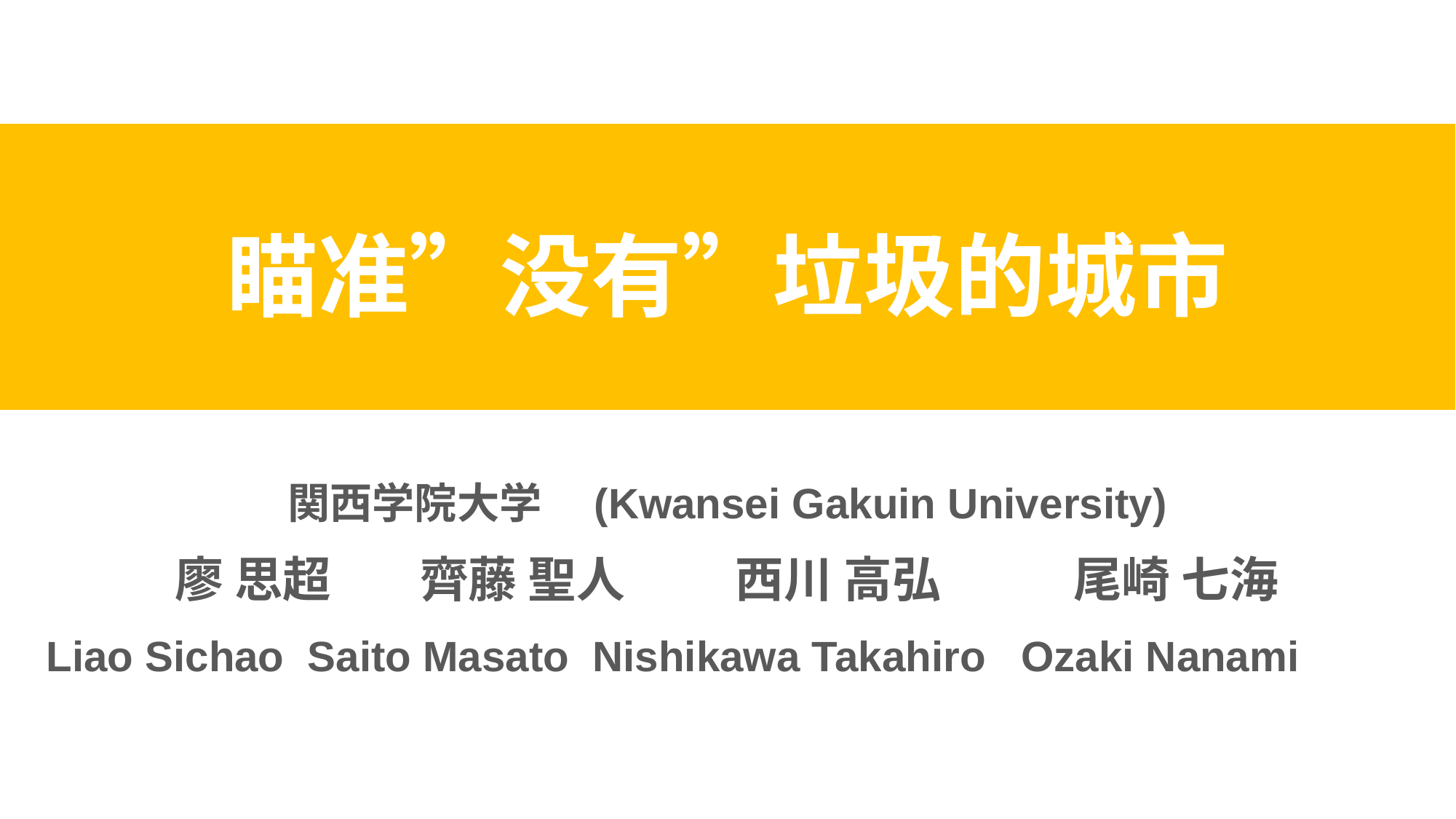

# 瞄准”没有”垃圾的城市
関西学院大学　(Kwansei Gakuin University)
廖 思超        齊藤 聖人          西川 高弘            尾崎 七海
   Liao Sichao  Saito Masato  Nishikawa Takahiro   Ozaki Nanami